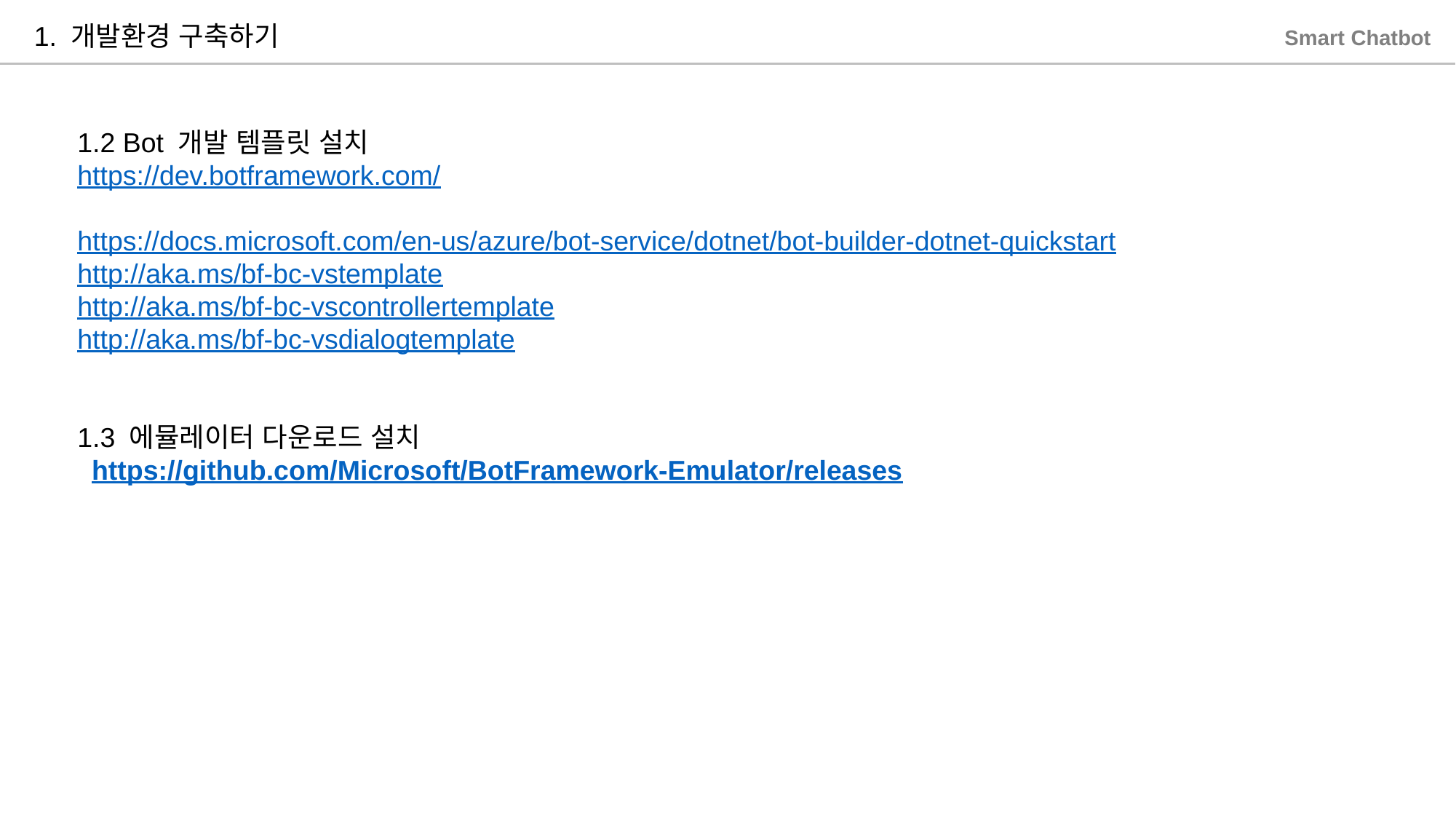

1. 개발환경 구축하기
Smart Chatbot
1.2 Bot 개발 템플릿 설치
https://dev.botframework.com/
https://docs.microsoft.com/en-us/azure/bot-service/dotnet/bot-builder-dotnet-quickstart
http://aka.ms/bf-bc-vstemplate
http://aka.ms/bf-bc-vscontrollertemplate
http://aka.ms/bf-bc-vsdialogtemplate

1.3 에뮬레이터 다운로드 설치
 https://github.com/Microsoft/BotFramework-Emulator/releases